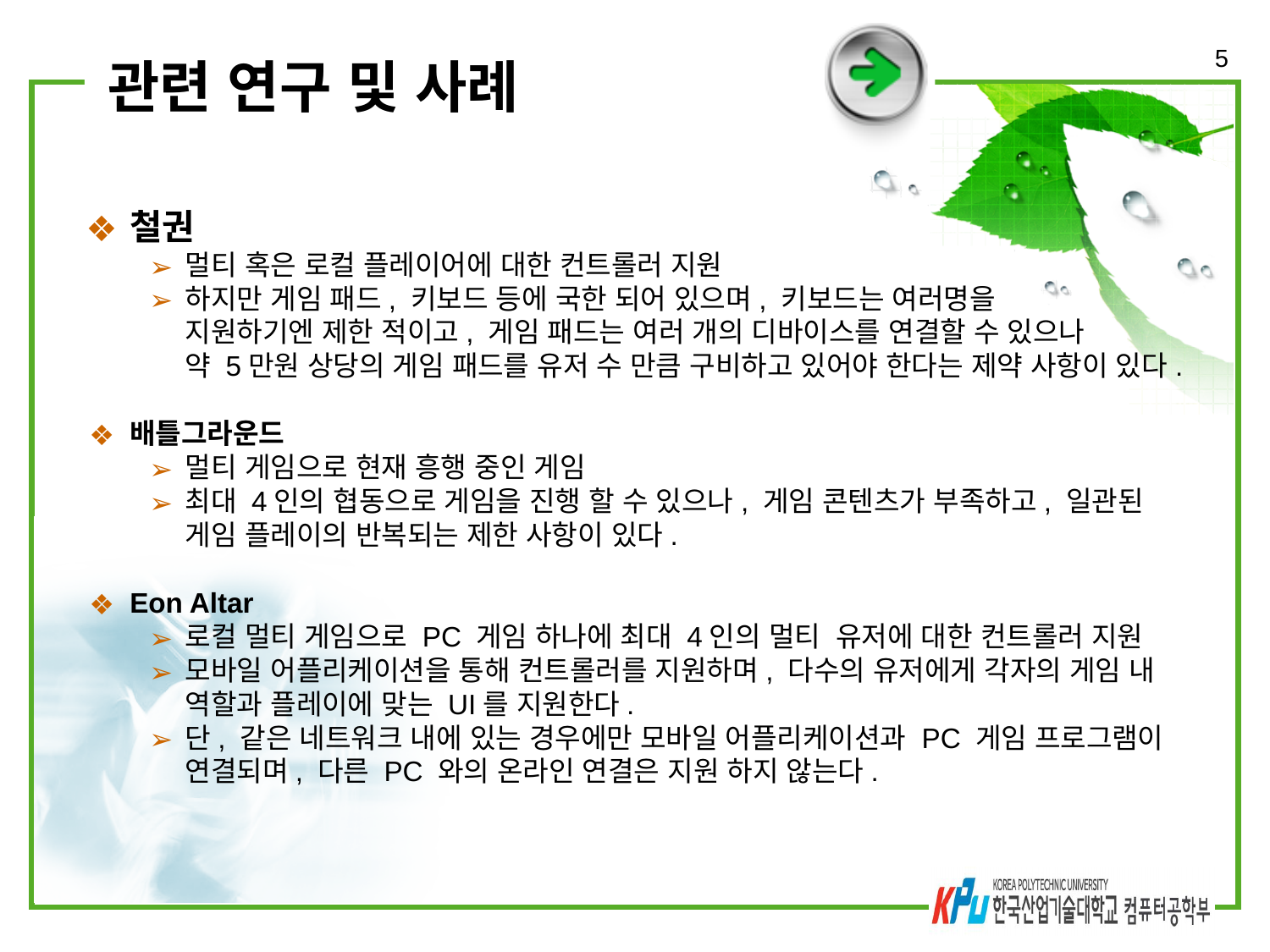

5
# 관련 연구 및 사례
철권
멀티 혹은 로컬 플레이어에 대한 컨트롤러 지원
하지만 게임 패드, 키보드 등에 국한 되어 있으며, 키보드는 여러명을
지원하기엔 제한 적이고, 게임 패드는 여러 개의 디바이스를 연결할 수 있으나
약 5만원 상당의 게임 패드를 유저 수 만큼 구비하고 있어야 한다는 제약 사항이 있다.
배틀그라운드
멀티 게임으로 현재 흥행 중인 게임
최대 4인의 협동으로 게임을 진행 할 수 있으나, 게임 콘텐츠가 부족하고, 일관된 게임 플레이의 반복되는 제한 사항이 있다.
Eon Altar
로컬 멀티 게임으로 PC 게임 하나에 최대 4인의 멀티  유저에 대한 컨트롤러 지원
모바일 어플리케이션을 통해 컨트롤러를 지원하며, 다수의 유저에게 각자의 게임 내 역할과 플레이에 맞는 UI를 지원한다.
단, 같은 네트워크 내에 있는 경우에만 모바일 어플리케이션과 PC 게임 프로그램이 연결되며, 다른 PC 와의 온라인 연결은 지원 하지 않는다.